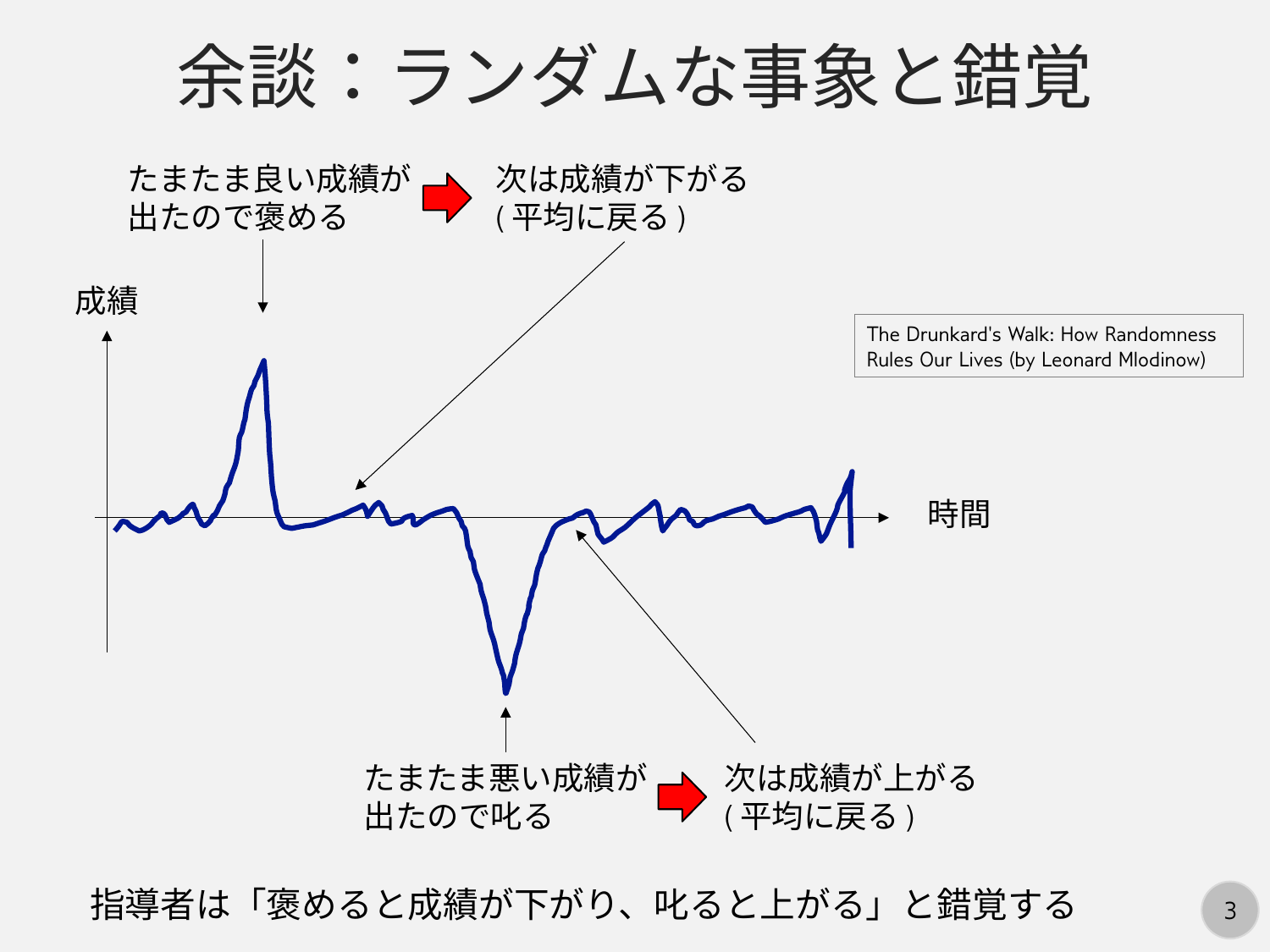

余談：ランダムな事象と錯覚
たまたま良い成績が
出たので褒める
次は成績が下がる
(平均に戻る)

成績
The Drunkard's Walk: How Randomness Rules Our Lives (by Leonard Mlodinow)

時間
たまたま悪い成績が
出たので叱る
次は成績が上がる
(平均に戻る)

指導者は「褒めると成績が下がり、叱ると上がる」と錯覚する